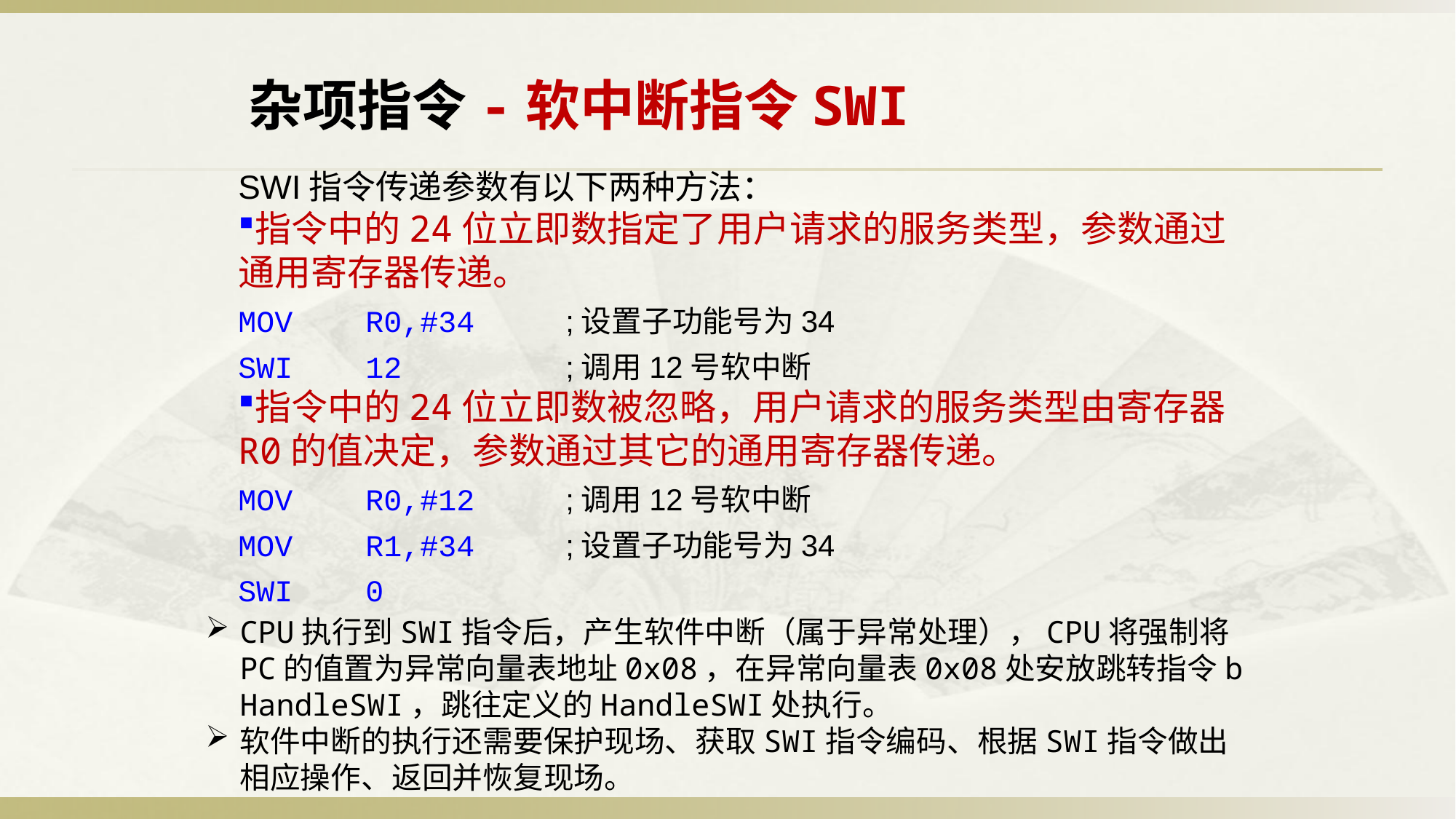

杂项指令-软中断指令SWI
SWI指令传递参数有以下两种方法：
指令中的24位立即数指定了用户请求的服务类型，参数通过通用寄存器传递。
MOV    R0,#34	;设置子功能号为34
SWI    12		;调用12号软中断
指令中的24位立即数被忽略，用户请求的服务类型由寄存器R0的值决定，参数通过其它的通用寄存器传递。
MOV    R0,#12	;调用12号软中断
MOV    R1,#34	;设置子功能号为34
SWI    0
CPU执行到SWI指令后，产生软件中断（属于异常处理），CPU将强制将PC的值置为异常向量表地址0x08，在异常向量表0x08处安放跳转指令b HandleSWI，跳往定义的HandleSWI处执行。
软件中断的执行还需要保护现场、获取SWI指令编码、根据SWI指令做出相应操作、返回并恢复现场。